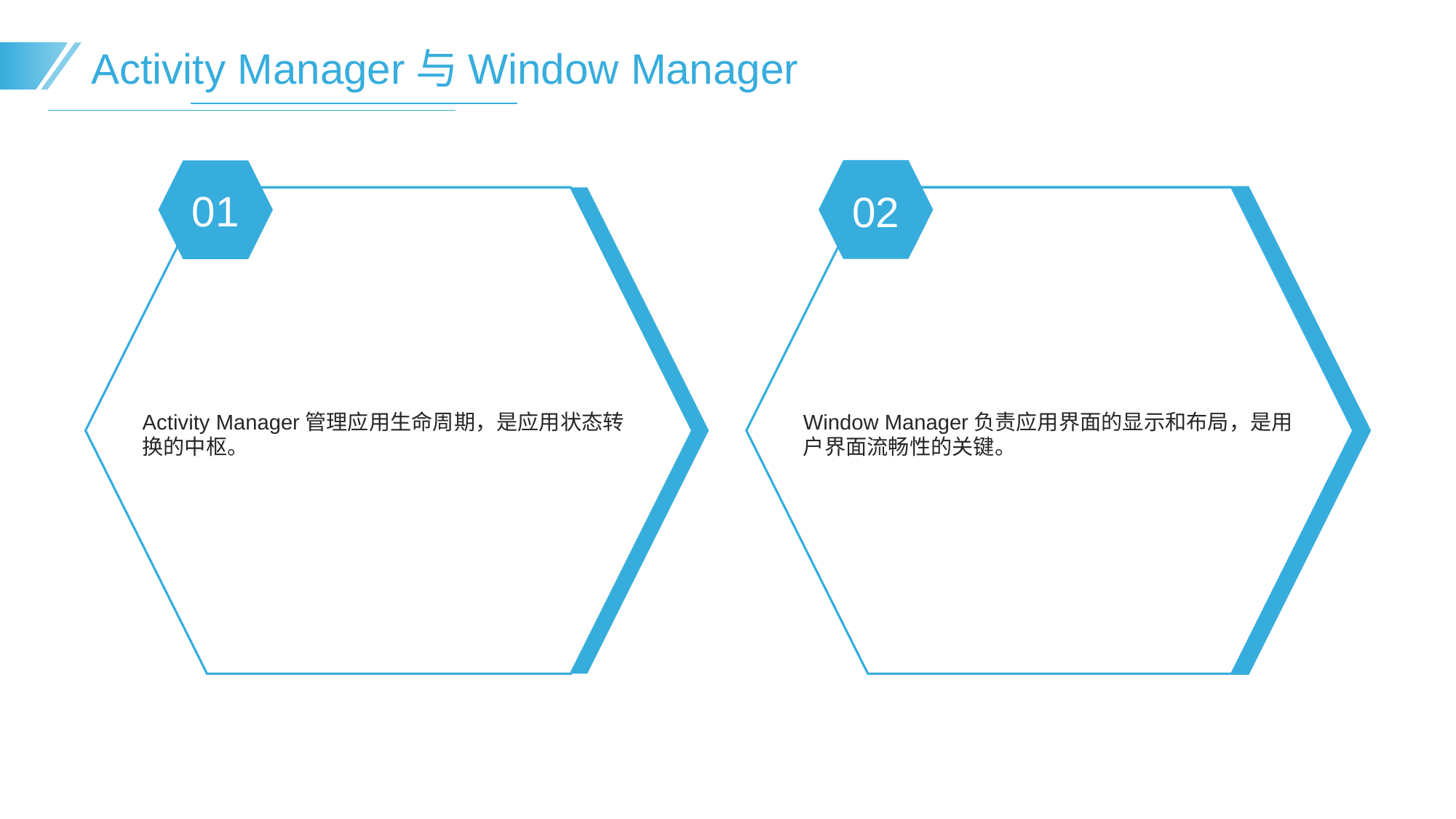

Activity Manager与Window Manager

01
02

Activity Manager管理应用生命周期，是应用状态转换的中枢。
Window Manager负责应用界面的显示和布局，是用户界面流畅性的关键。